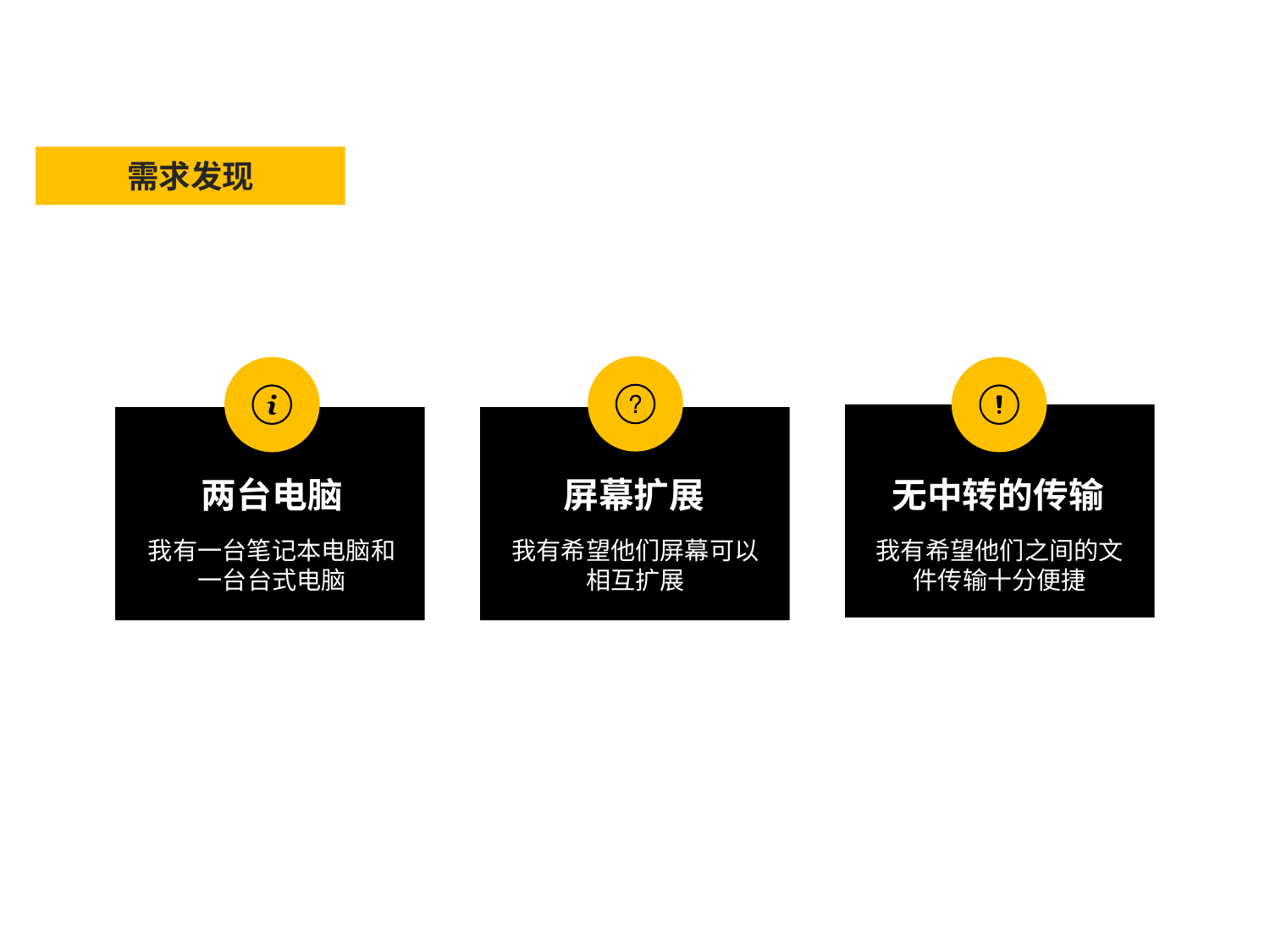

需求发现

两台电脑
屏幕扩展
无中转的传输
我有一台笔记本电脑和一台台式电脑
我有希望他们屏幕可以相互扩展
我有希望他们之间的文件传输十分便捷